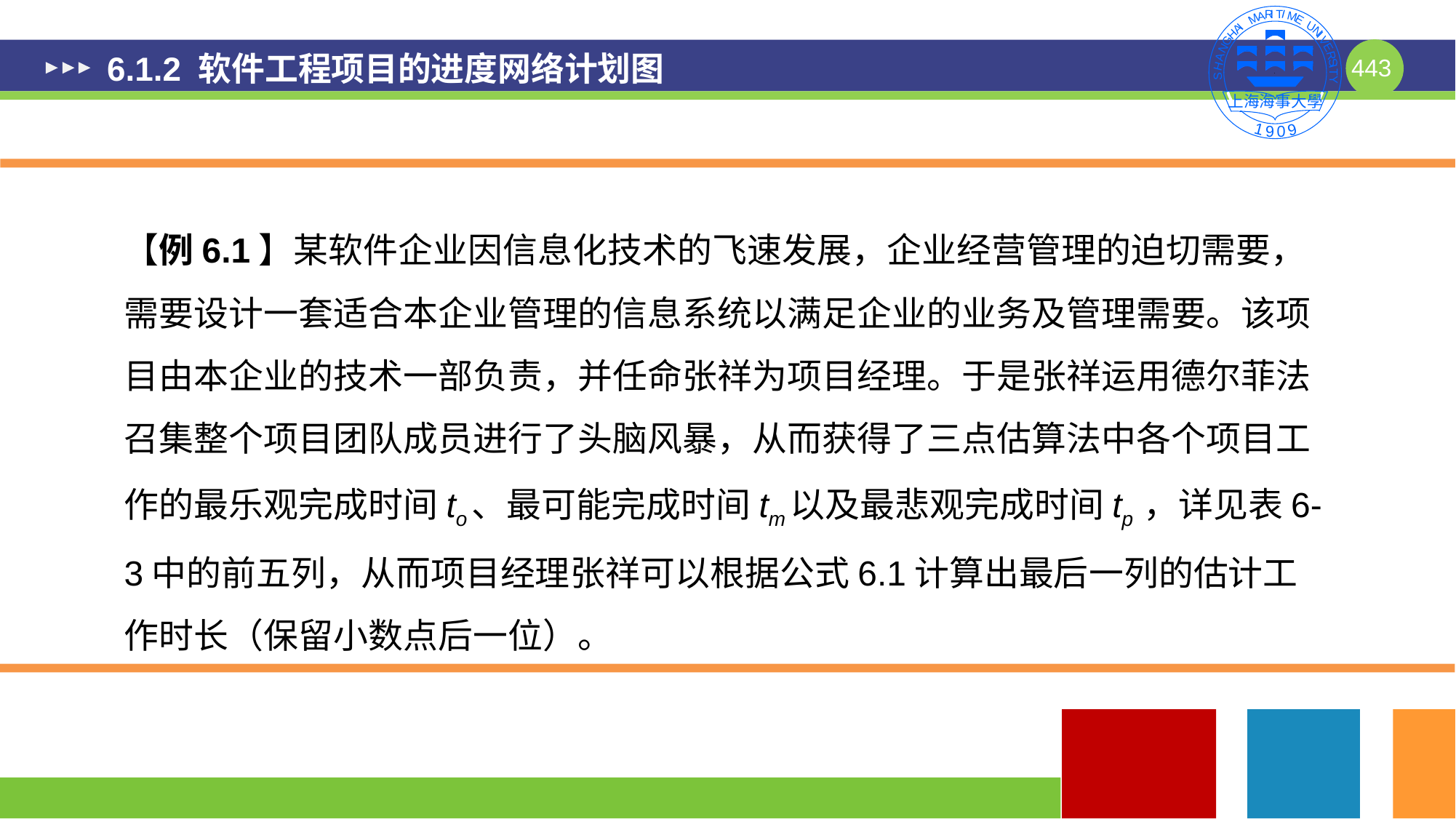

# 6.1.2 软件工程项目的进度网络计划图

【例6.1】某软件企业因信息化技术的飞速发展，企业经营管理的迫切需要，需要设计一套适合本企业管理的信息系统以满足企业的业务及管理需要。该项目由本企业的技术一部负责，并任命张祥为项目经理。于是张祥运用德尔菲法召集整个项目团队成员进行了头脑风暴，从而获得了三点估算法中各个项目工作的最乐观完成时间to、最可能完成时间tm以及最悲观完成时间tp ，详见表6-3中的前五列，从而项目经理张祥可以根据公式6.1计算出最后一列的估计工作时长（保留小数点后一位）。

443